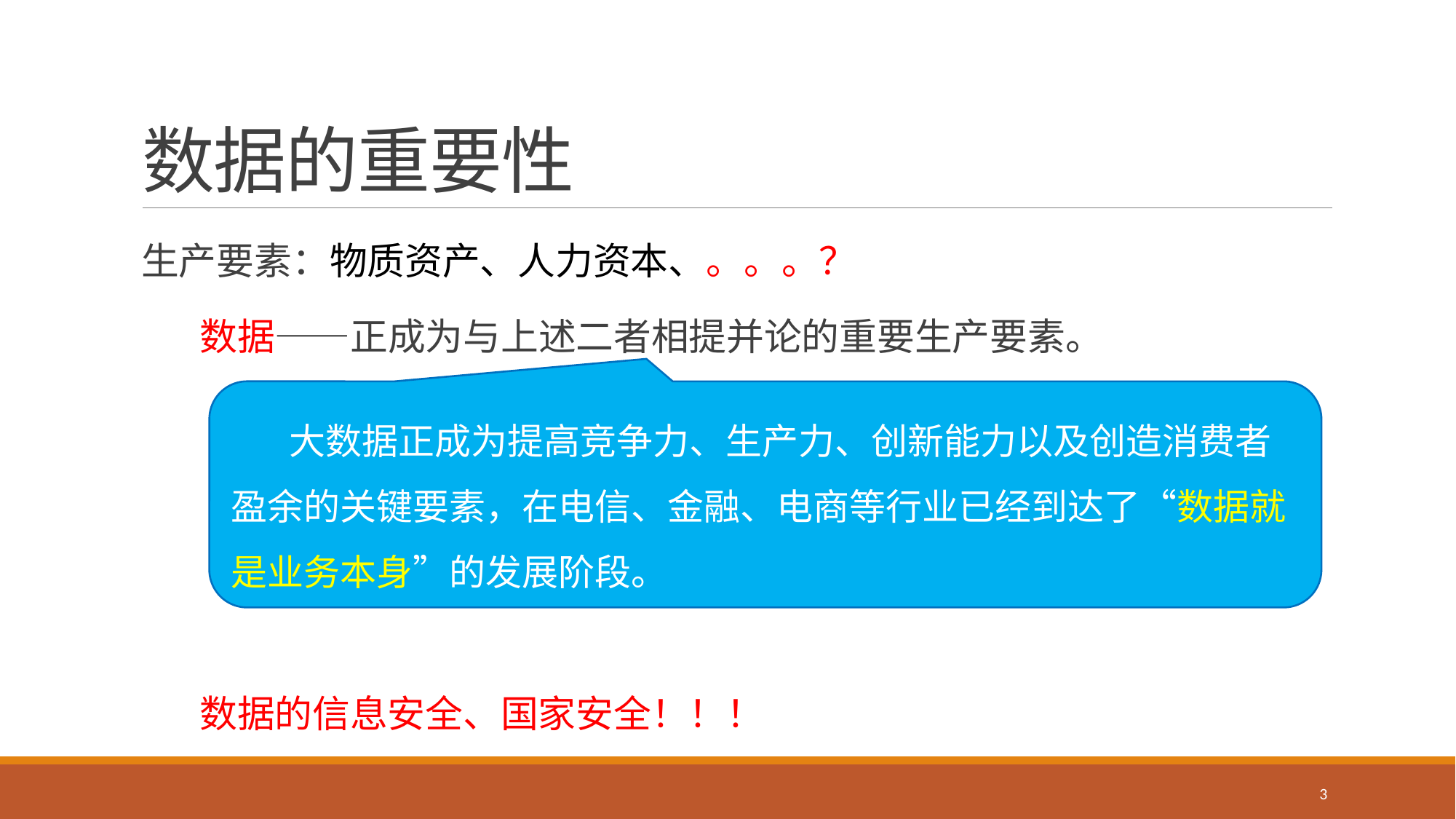

# 数据的重要性
生产要素：物质资产、人力资本、。。。？
      数据——正成为与上述二者相提并论的重要生产要素。

      数据的信息安全、国家安全！！！
      大数据正成为提高竞争力、生产力、创新能力以及创造消费者盈余的关键要素，在电信、金融、电商等行业已经到达了“数据就是业务本身”的发展阶段。
3